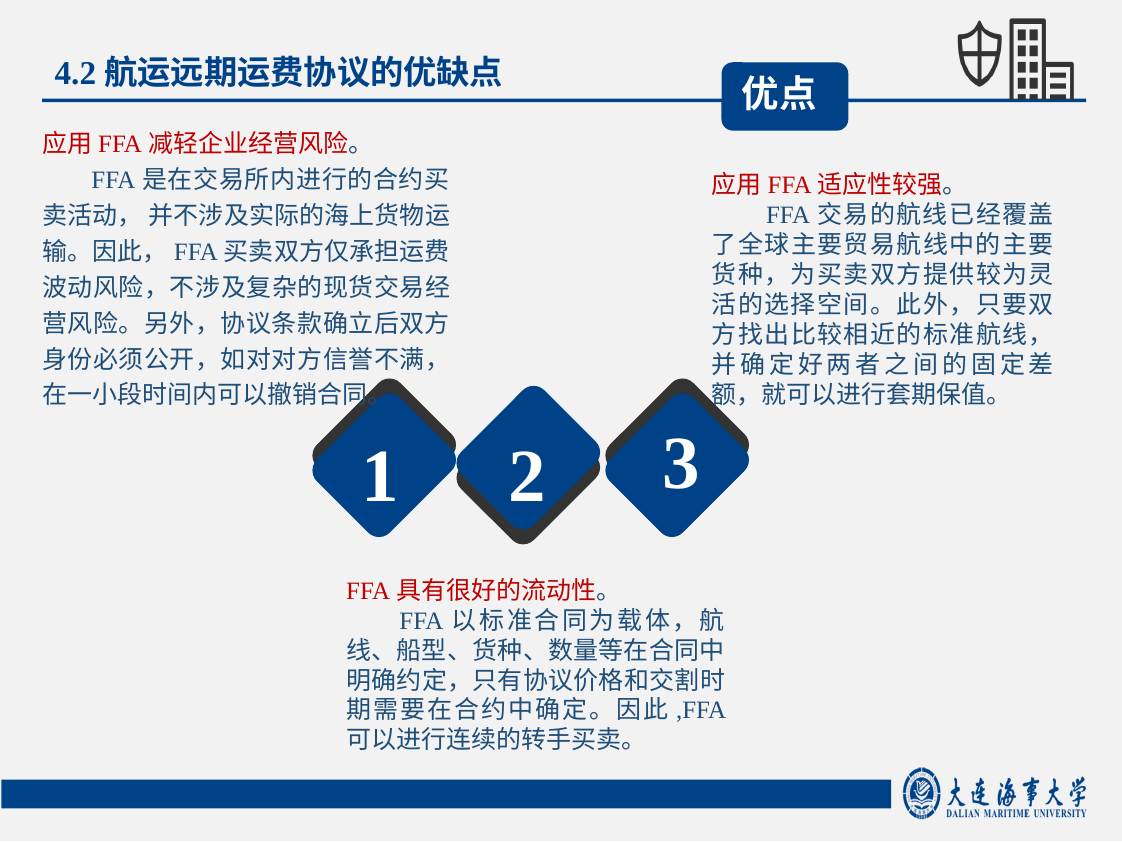

4.2航运远期运费协议的优缺点

优点
应用FFA减轻企业经营风险。
       FFA是在交易所内进行的合约买卖活动， 并不涉及实际的海上货物运输。因此，FFA买卖双方仅承担运费波动风险，不涉及复杂的现货交易经营风险。另外，协议条款确立后双方身份必须公开，如对对方信誉不满，在一小段时间内可以撤销合同。
应用FFA适应性较强。
       FFA交易的航线已经覆盖了全球主要贸易航线中的主要货种，为买卖双方提供较为灵活的选择空间。此外，只要双方找出比较相近的标准航线，并确定好两者之间的固定差额，就可以进行套期保值。

3
1
2
FFA具有很好的流动性。
      FFA以标准合同为载体，航线、船型、货种、数量等在合同中明确约定，只有协议价格和交割时期需要在合约中确定。因此,FFA 可以进行连续的转手买卖。